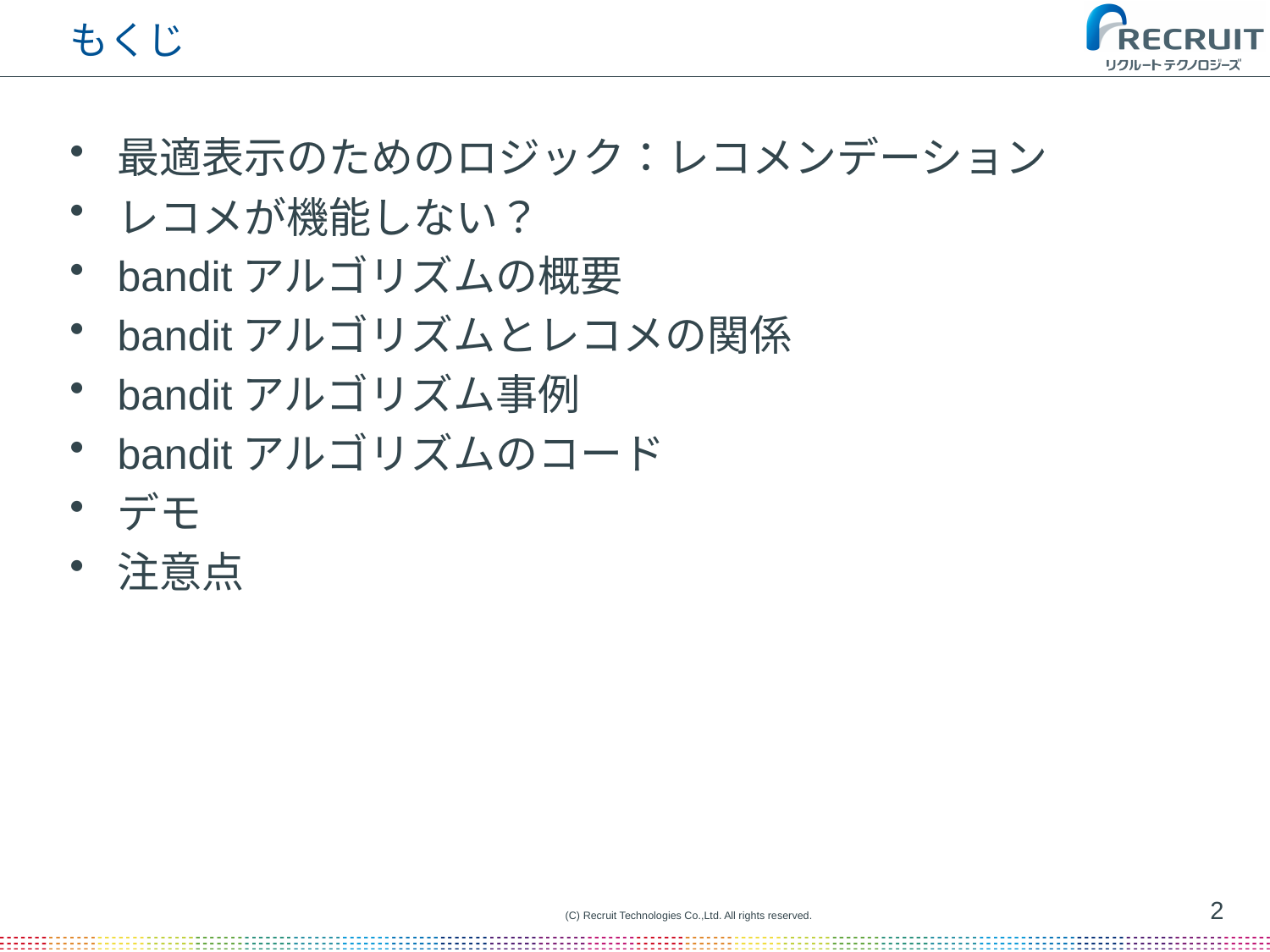

# もくじ
最適表示のためのロジック：レコメンデーション
レコメが機能しない？
banditアルゴリズムの概要
banditアルゴリズムとレコメの関係
banditアルゴリズム事例
banditアルゴリズムのコード
デモ
注意点
2
(C) Recruit Technologies Co.,Ltd. All rights reserved.